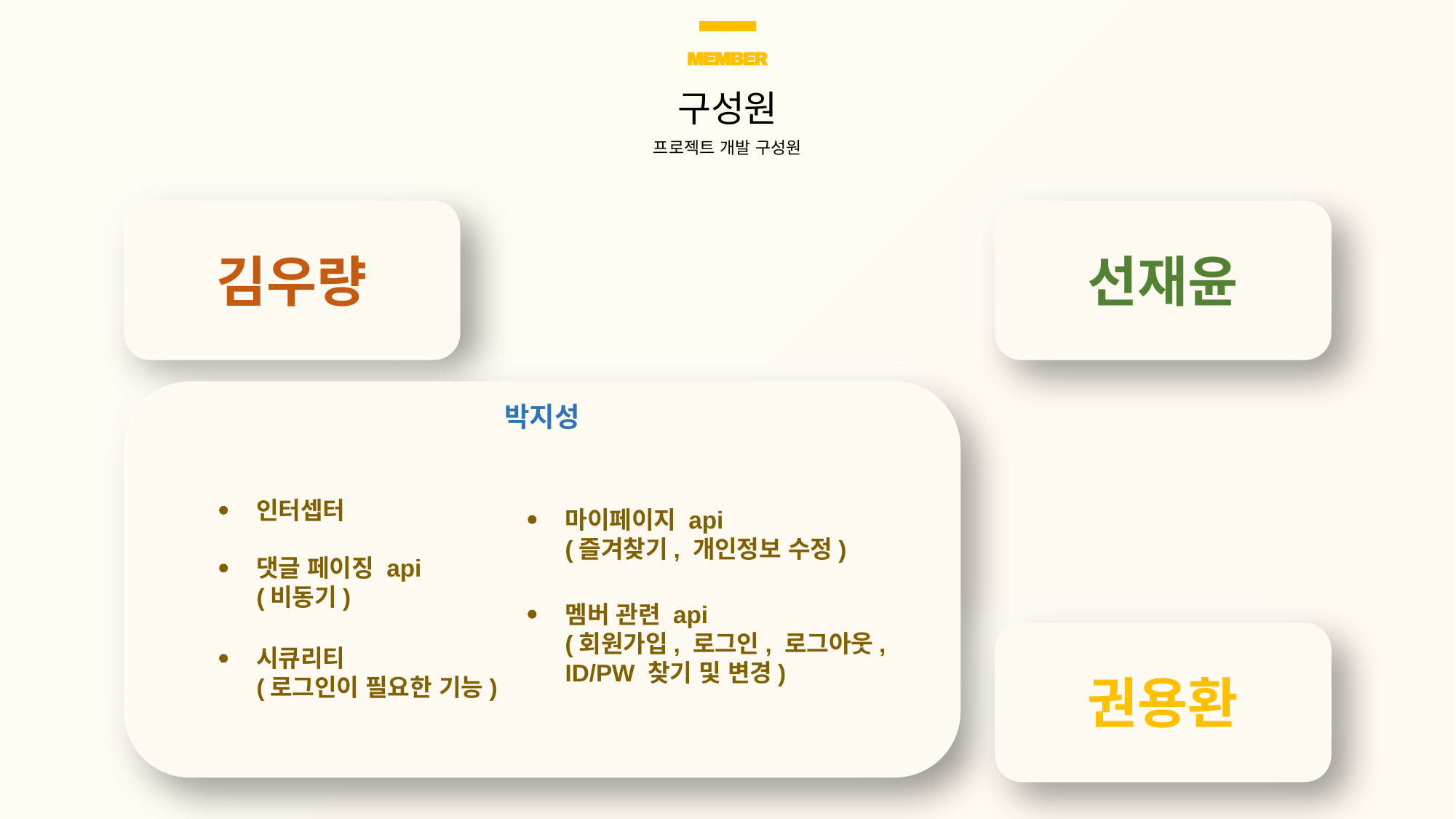

MEMBER
구성원
프로젝트 개발 구성원

김우량
선재윤

박지성
인터셉터

마이페이지 api
(즐겨찾기, 개인정보 수정)

댓글 페이징 api
(비동기)

멤버 관련 api
(회원가입, 로그인, 로그아웃, ID/PW 찾기 및 변경)

시큐리티
(로그인이 필요한 기능)

권용환